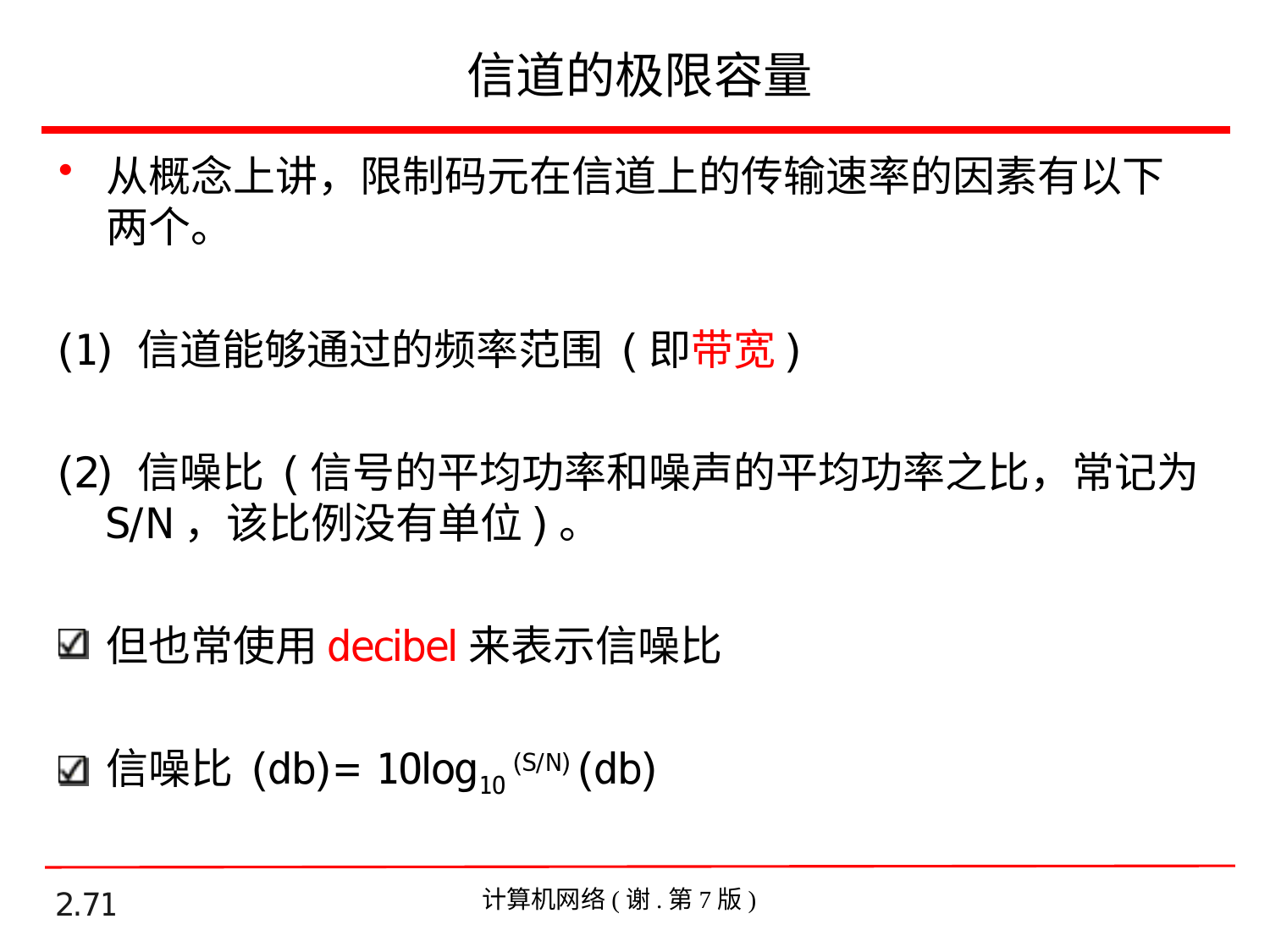

# 信道的极限容量
从概念上讲，限制码元在信道上的传输速率的因素有以下两个。

(1) 信道能够通过的频率范围 (即带宽)

(2) 信噪比 (信号的平均功率和噪声的平均功率之比，常记为S/N，该比例没有单位)。

但也常使用decibel来表示信噪比

信噪比 (db)= 10log10 (S/N) (db)